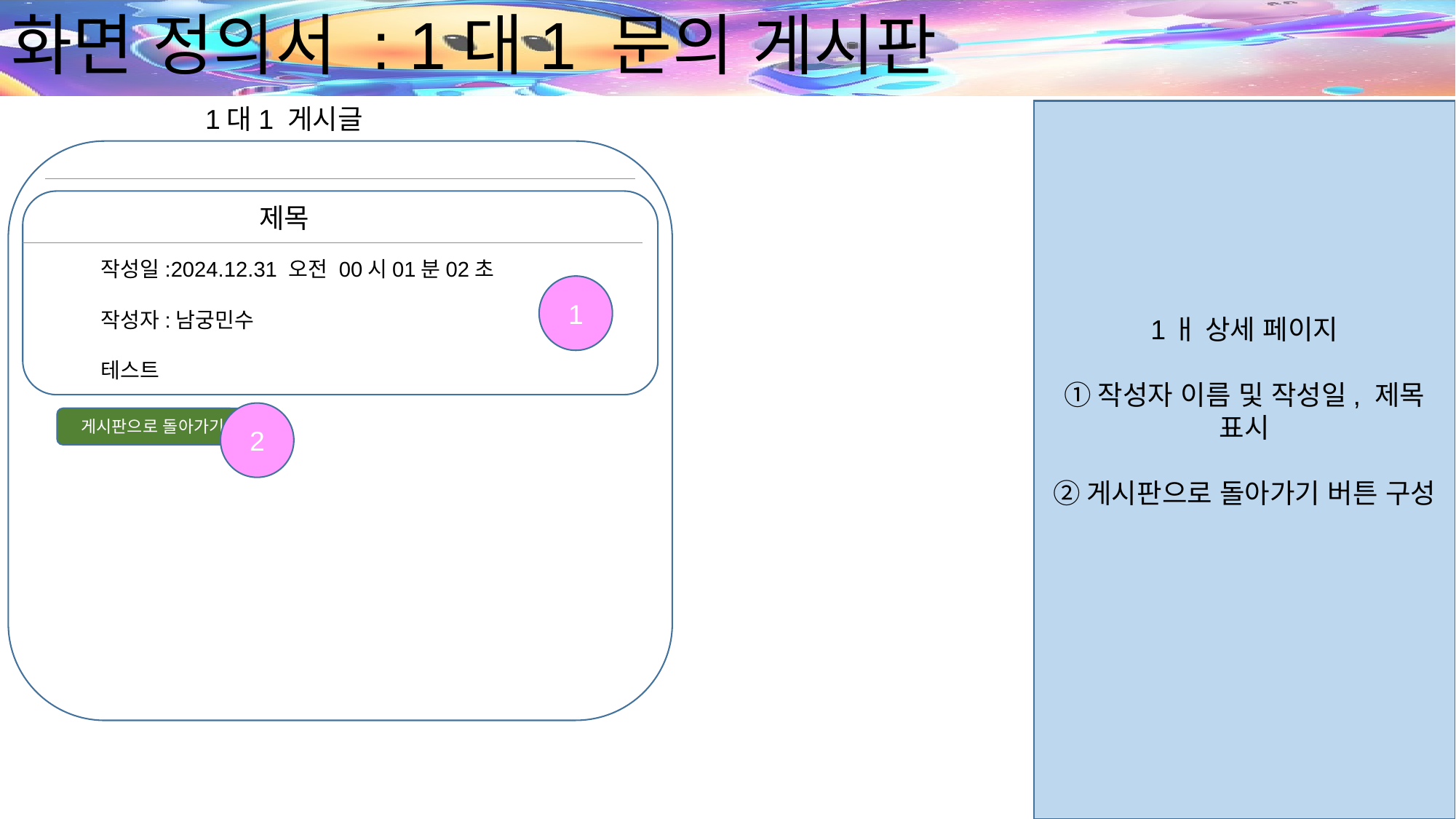

# 화면 정의서 : 1대1 문의 게시판

1대1 게시글
1ㅐ 상세 페이지

①작성자 이름 및 작성일, 제목 표시

②게시판으로 돌아가기 버튼 구성

제목
작성일:2024.12.31 오전 00시01분02초

작성자:남궁민수

테스트
1
2
게시판으로 돌아가기